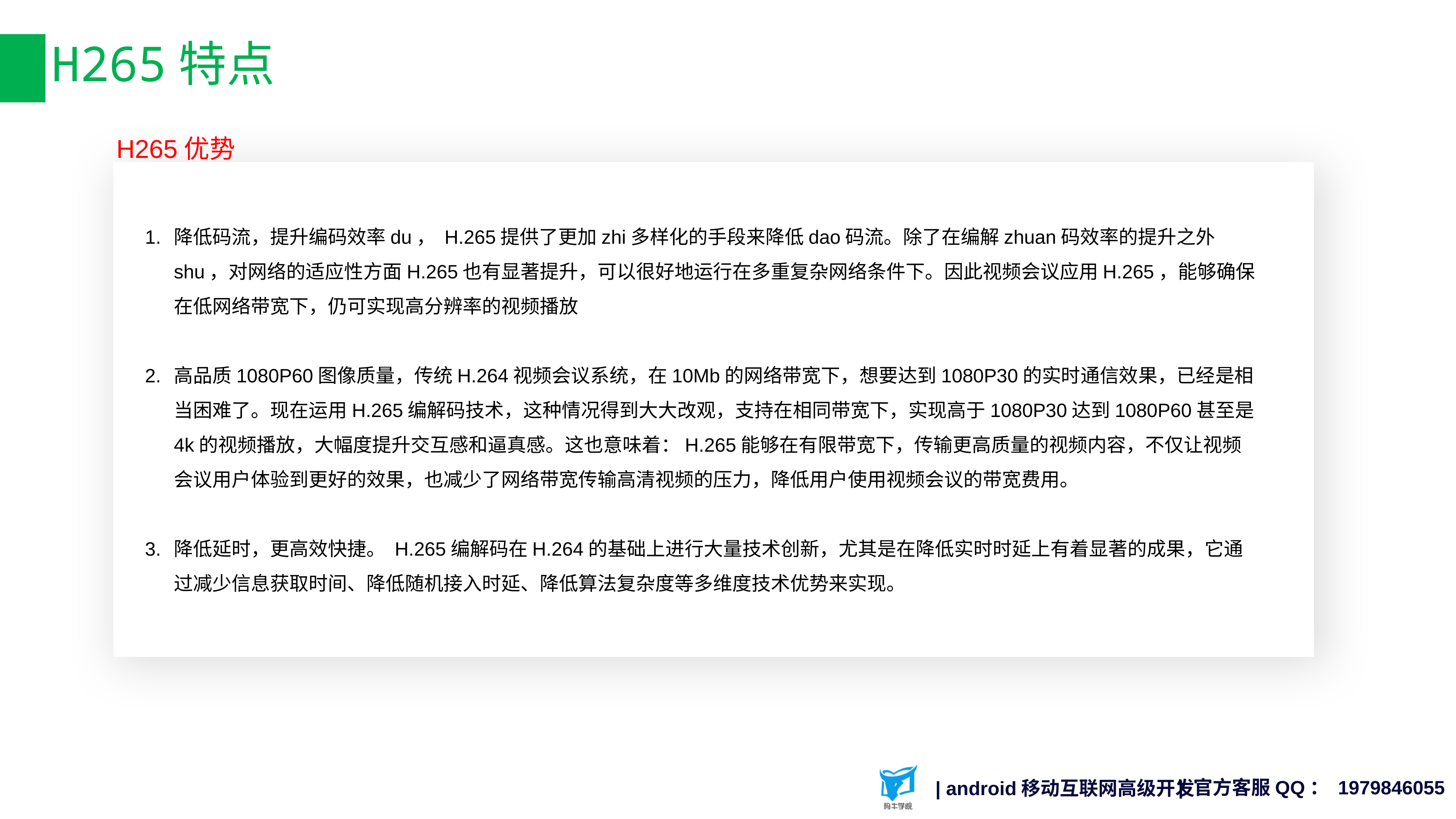

# H265特点
H265优势

降低码流，提升编码效率du， H.265提供了更加zhi多样化的手段来降低dao码流。除了在编解zhuan码效率的提升之外shu，对网络的适应性方面H.265也有显著提升，可以很好地运行在多重复杂网络条件下。因此视频会议应用H.265，能够确保在低网络带宽下，仍可实现高分辨率的视频播放

高品质1080P60图像质量，传统H.264视频会议系统，在10Mb的网络带宽下，想要达到1080P30的实时通信效果，已经是相当困难了。现在运用H.265编解码技术，这种情况得到大大改观，支持在相同带宽下，实现高于1080P30达到1080P60甚至是4k的视频播放，大幅度提升交互感和逼真感。这也意味着：H.265能够在有限带宽下，传输更高质量的视频内容，不仅让视频会议用户体验到更好的效果，也减少了网络带宽传输高清视频的压力，降低用户使用视频会议的带宽费用。

降低延时，更高效快捷。 H.265编解码在H.264的基础上进行大量技术创新，尤其是在降低实时时延上有着显著的成果，它通过减少信息获取时间、降低随机接入时延、降低算法复杂度等多维度技术优势来实现。